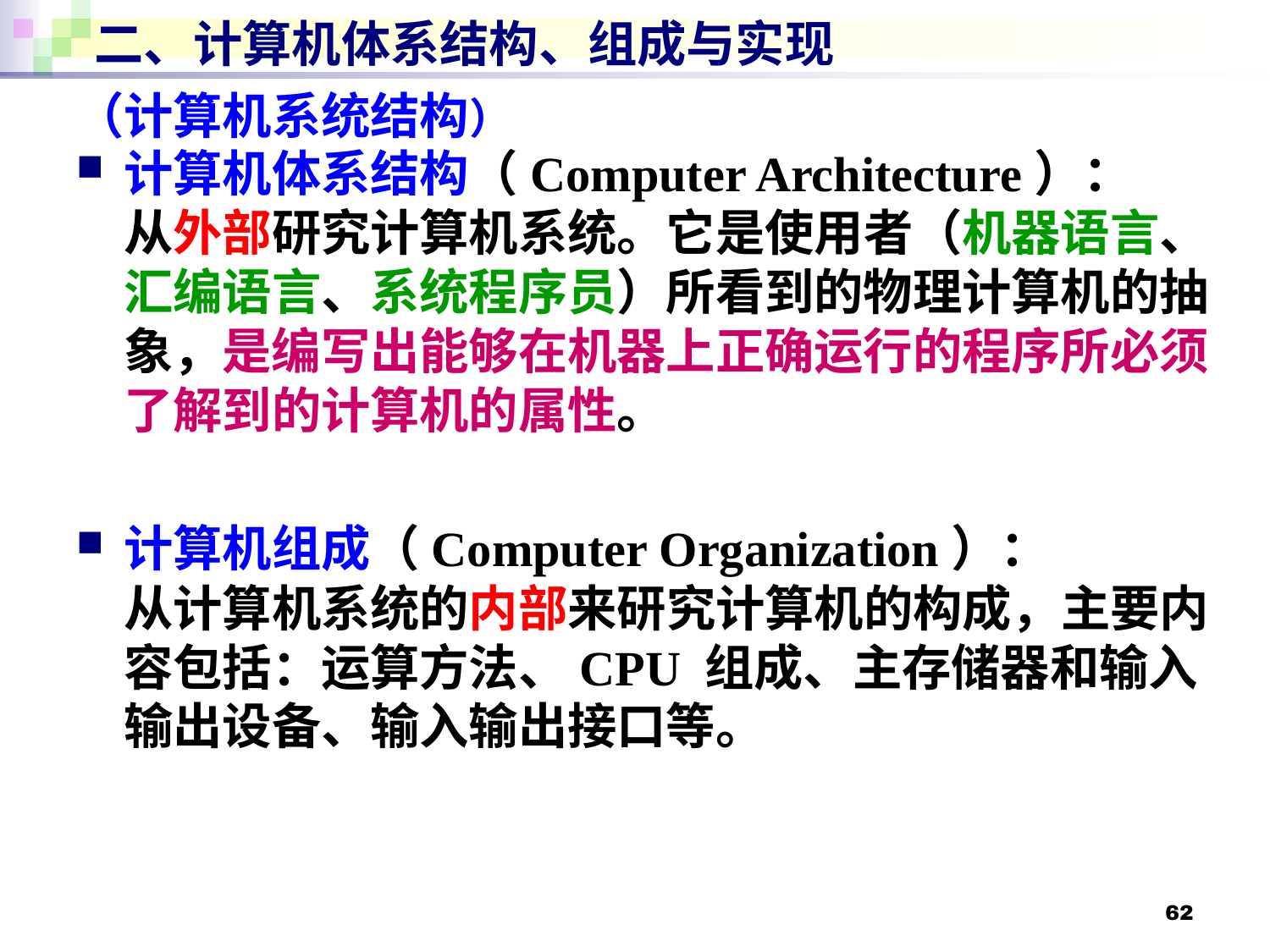

# 二、计算机体系结构、组成与实现
（计算机系统结构）
计算机体系结构（Computer Architecture）：
从外部研究计算机系统。它是使用者（机器语言、汇编语言、系统程序员）所看到的物理计算机的抽象，是编写出能够在机器上正确运行的程序所必须了解到的计算机的属性。

计算机组成（Computer Organization）：
从计算机系统的内部来研究计算机的构成，主要内容包括：运算方法、CPU 组成、主存储器和输入输出设备、输入输出接口等。
62